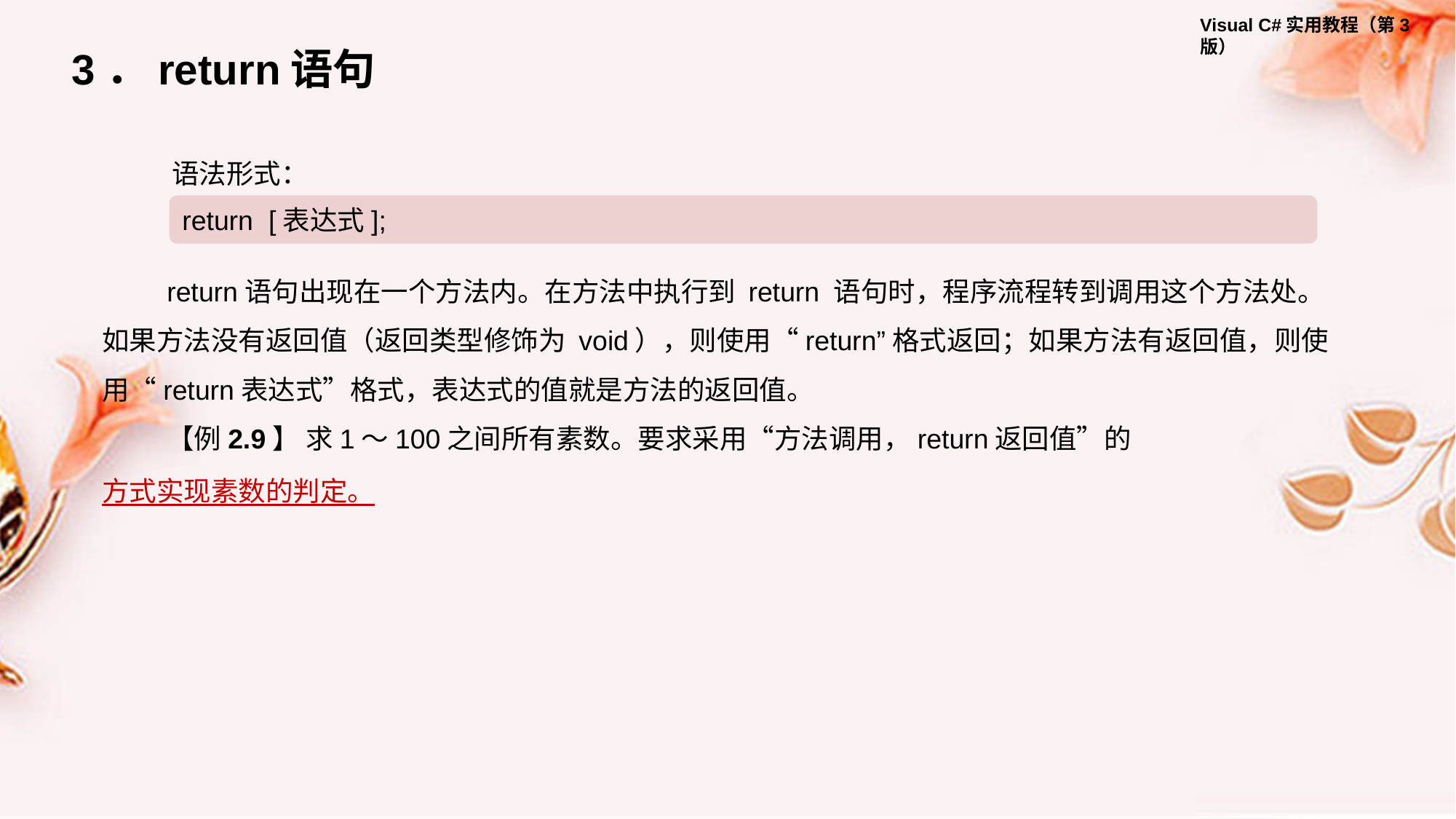

3．return语句
语法形式：
return  [表达式];
return语句出现在一个方法内。在方法中执行到 return 语句时，程序流程转到调用这个方法处。如果方法没有返回值（返回类型修饰为 void），则使用“return”格式返回；如果方法有返回值，则使用“return表达式”格式，表达式的值就是方法的返回值。
【例2.9】 求1～100之间所有素数。要求采用“方法调用，return返回值”的方式实现素数的判定。